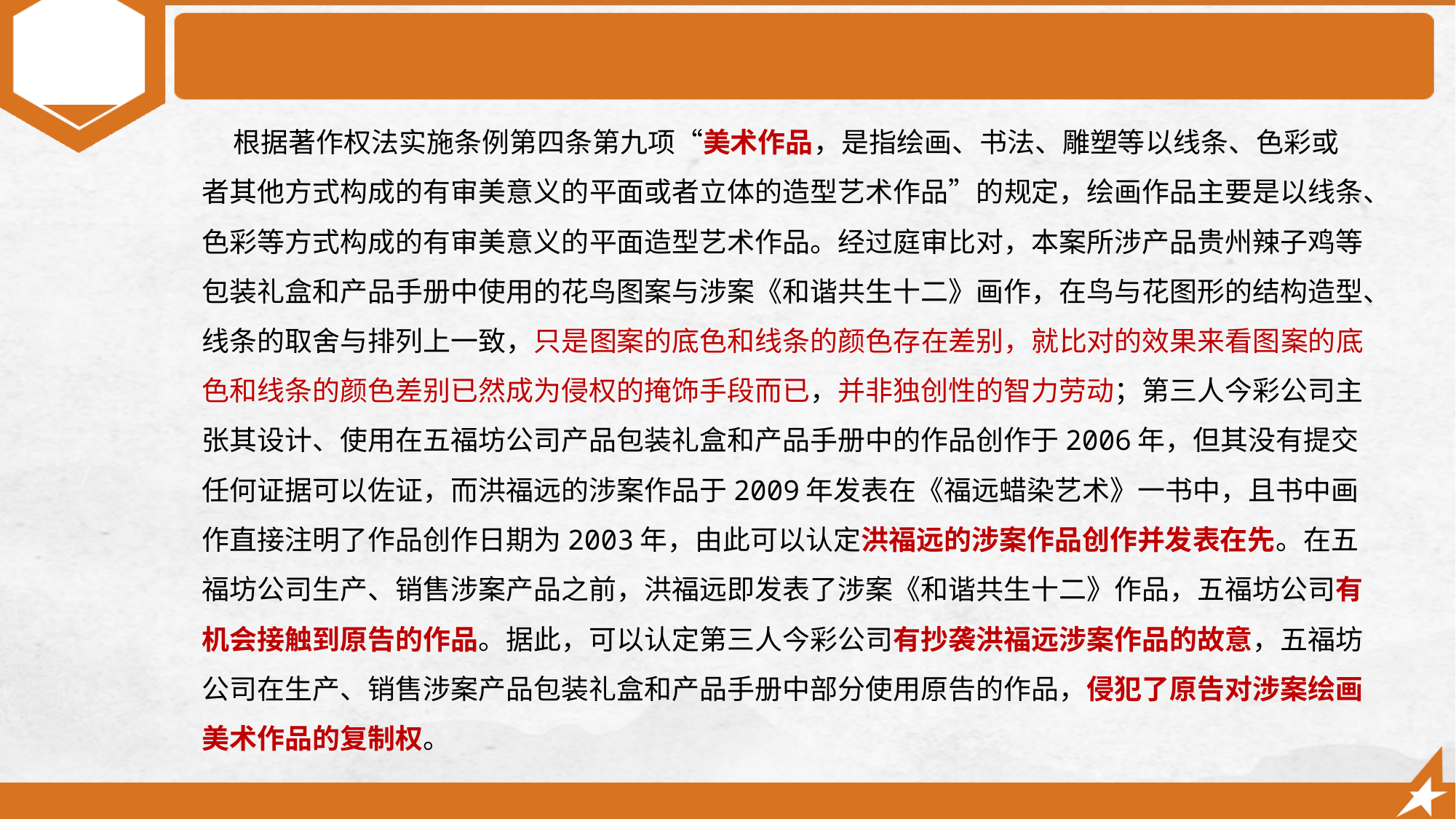

根据著作权法实施条例第四条第九项“美术作品，是指绘画、书法、雕塑等以线条、色彩或者其他方式构成的有审美意义的平面或者立体的造型艺术作品”的规定，绘画作品主要是以线条、色彩等方式构成的有审美意义的平面造型艺术作品。经过庭审比对，本案所涉产品贵州辣子鸡等包装礼盒和产品手册中使用的花鸟图案与涉案《和谐共生十二》画作，在鸟与花图形的结构造型、线条的取舍与排列上一致，只是图案的底色和线条的颜色存在差别，就比对的效果来看图案的底色和线条的颜色差别已然成为侵权的掩饰手段而已，并非独创性的智力劳动；第三人今彩公司主张其设计、使用在五福坊公司产品包装礼盒和产品手册中的作品创作于2006年，但其没有提交任何证据可以佐证，而洪福远的涉案作品于2009年发表在《福远蜡染艺术》一书中，且书中画作直接注明了作品创作日期为2003年，由此可以认定洪福远的涉案作品创作并发表在先。在五福坊公司生产、销售涉案产品之前，洪福远即发表了涉案《和谐共生十二》作品，五福坊公司有机会接触到原告的作品。据此，可以认定第三人今彩公司有抄袭洪福远涉案作品的故意，五福坊公司在生产、销售涉案产品包装礼盒和产品手册中部分使用原告的作品，侵犯了原告对涉案绘画美术作品的复制权。